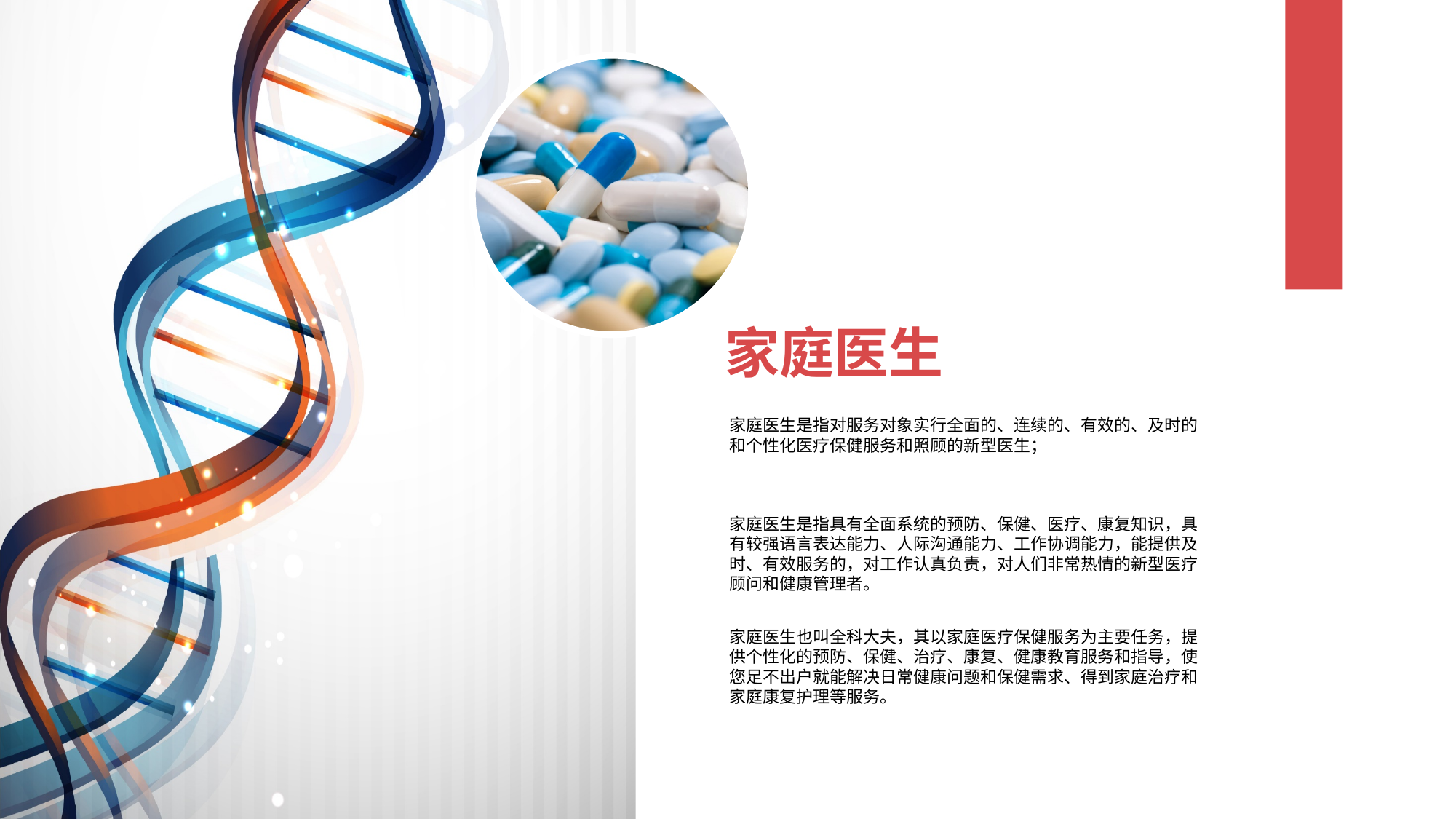

家庭医生
家庭医生是指对服务对象实行全面的、连续的、有效的、及时的和个性化医疗保健服务和照顾的新型医生；
家庭医生是指具有全面系统的预防、保健、医疗、康复知识，具有较强语言表达能力、人际沟通能力、工作协调能力，能提供及时、有效服务的，对工作认真负责，对人们非常热情的新型医疗顾问和健康管理者。
家庭医生也叫全科大夫，其以家庭医疗保健服务为主要任务，提供个性化的预防、保健、治疗、康复、健康教育服务和指导，使您足不出户就能解决日常健康问题和保健需求、得到家庭治疗和家庭康复护理等服务。
。